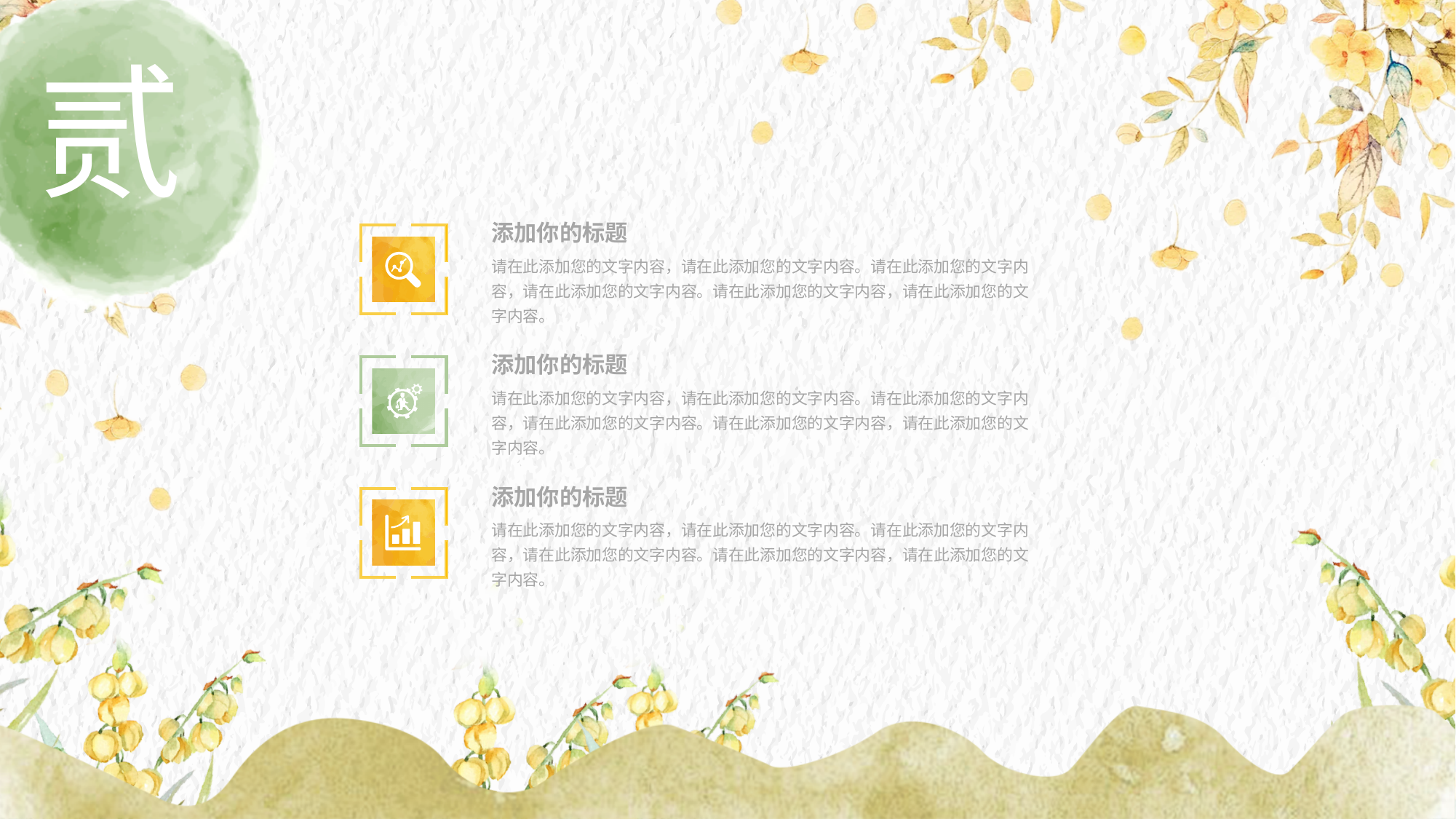

添加你的标题

请在此添加您的文字内容，请在此添加您的文字内容。请在此添加您的文字内容，请在此添加您的文字内容。请在此添加您的文字内容，请在此添加您的文字内容。

添加你的标题

请在此添加您的文字内容，请在此添加您的文字内容。请在此添加您的文字内容，请在此添加您的文字内容。请在此添加您的文字内容，请在此添加您的文字内容。

添加你的标题

请在此添加您的文字内容，请在此添加您的文字内容。请在此添加您的文字内容，请在此添加您的文字内容。请在此添加您的文字内容，请在此添加您的文字内容。